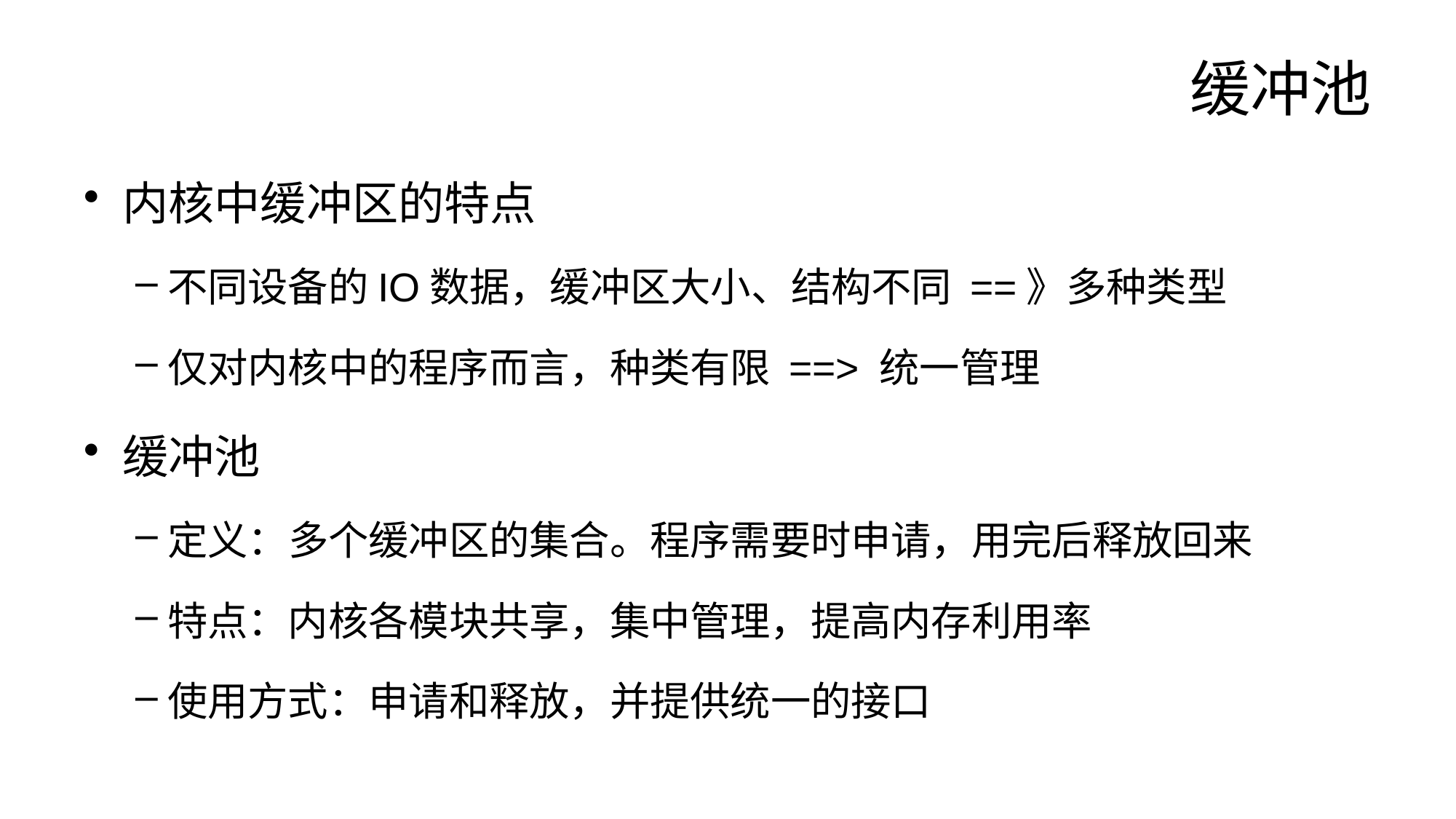

# 缓冲池
内核中缓冲区的特点
不同设备的IO数据，缓冲区大小、结构不同 ==》多种类型
仅对内核中的程序而言，种类有限 ==> 统一管理
缓冲池
定义：多个缓冲区的集合。程序需要时申请，用完后释放回来
特点：内核各模块共享，集中管理，提高内存利用率
使用方式：申请和释放，并提供统一的接口